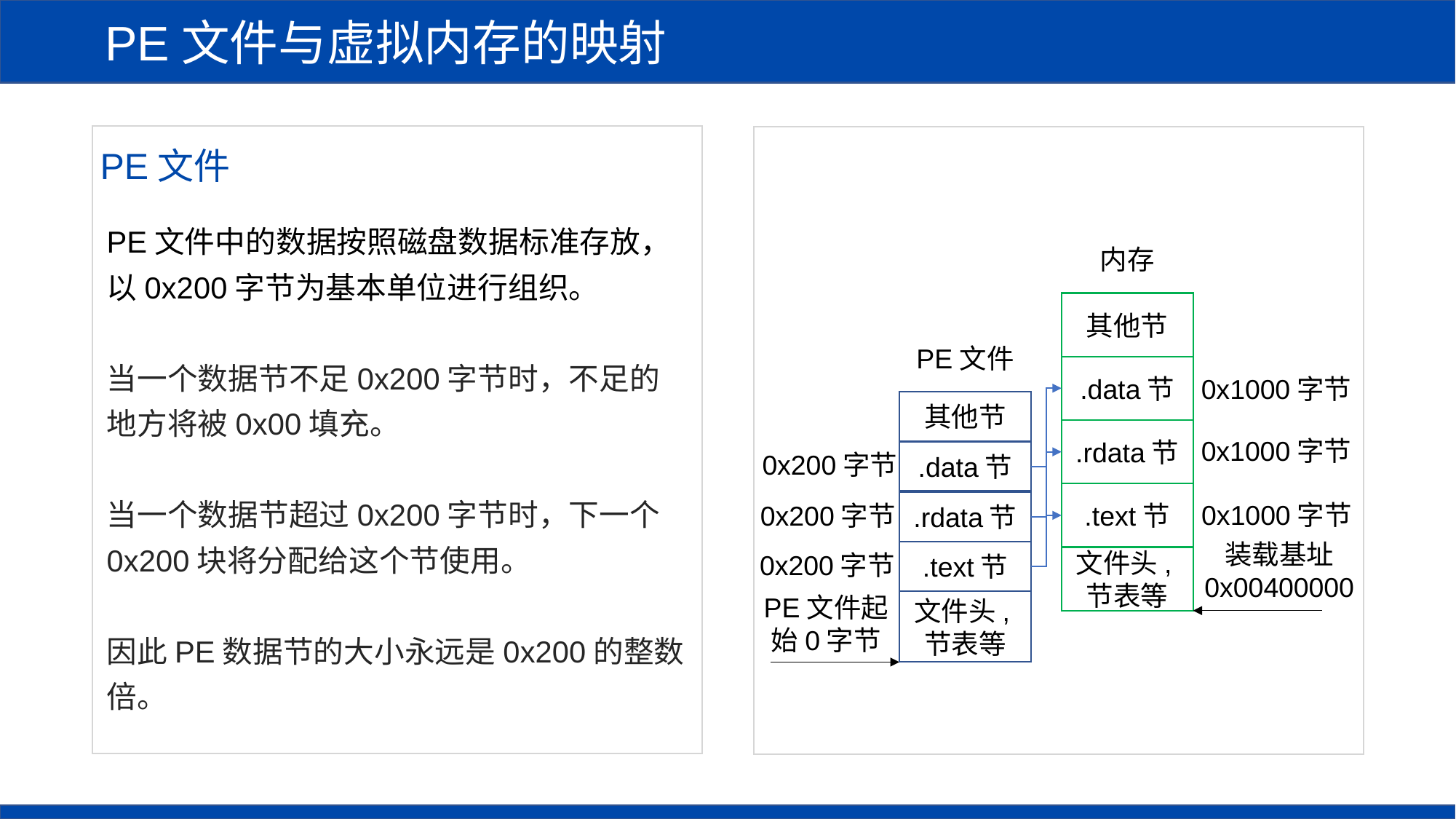

PE文件与虚拟内存的映射

PE文件
PE文件中的数据按照磁盘数据标准存放，以0x200字节为基本单位进行组织。

当一个数据节不足0x200字节时，不足的地方将被0x00填充。

当一个数据节超过0x200字节时，下一个0x200块将分配给这个节使用。

因此PE数据节的大小永远是0x200的整数倍。
内存
其他节
PE文件
.data节
0x1000字节
其他节
.rdata节
0x1000字节
0x200字节
.data节
.text节
0x1000字节
0x200字节
.rdata节
装载基址
0x00400000
0x200字节
.text节
文件头,节表等
PE文件起始0字节
文件头,节表等